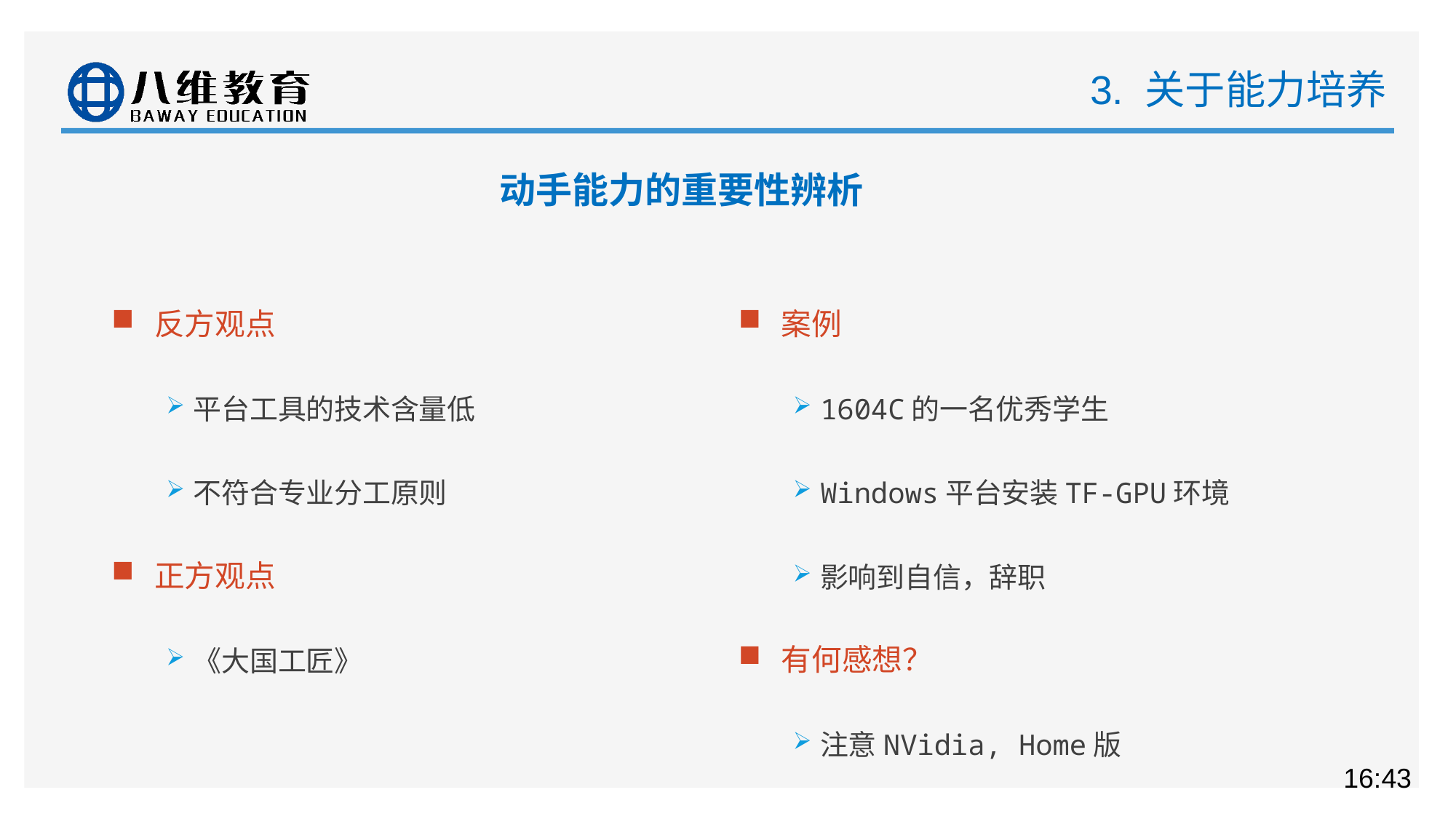

# 3. 关于能力培养
动手能力的重要性辨析
反方观点
平台工具的技术含量低
不符合专业分工原则
正方观点
《大国工匠》

案例
1604C的一名优秀学生
Windows平台安装TF-GPU环境
影响到自信，辞职
有何感想？
注意NVidia, Home版